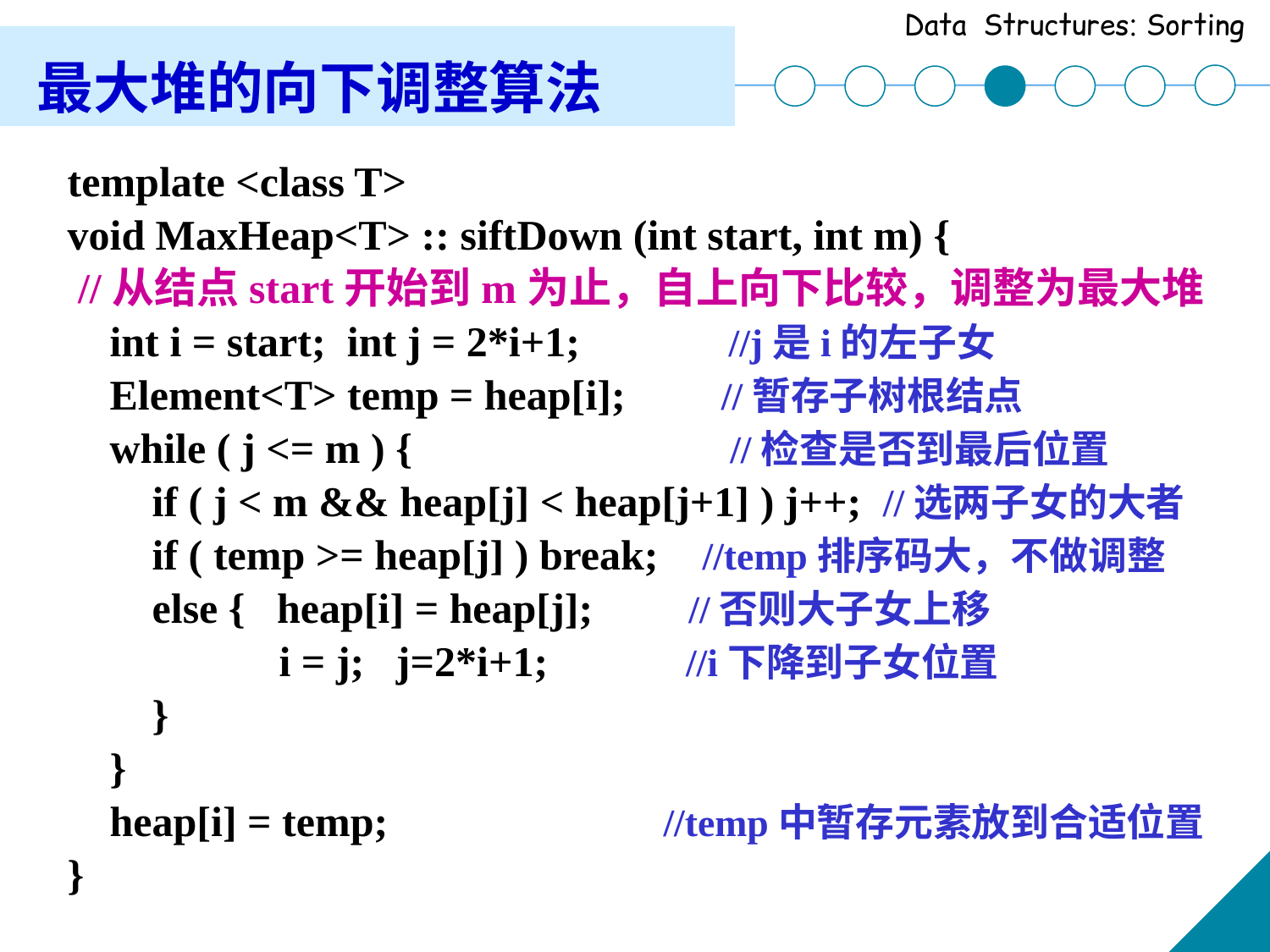

最大堆的向下调整算法

template <class T>
void MaxHeap<T> :: siftDown (int start, int m) {
 //从结点start开始到m为止，自上向下比较，调整为最大堆
    int i = start;  int j = 2*i+1;              //j是i的左子女
    Element<T> temp = heap[i];         //暂存子树根结点
    while ( j <= m ) {                              //检查是否到最后位置
        if ( j < m && heap[j] < heap[j+1] ) j++;  //选两子女的大者
        if ( temp >= heap[j] ) break;	//temp排序码大，不做调整
        else {   heap[i] = heap[j];         //否则大子女上移
                    i = j;   j=2*i+1;             //i下降到子女位置
        }
    }
    heap[i] = temp;                          //temp中暂存元素放到合适位置
}